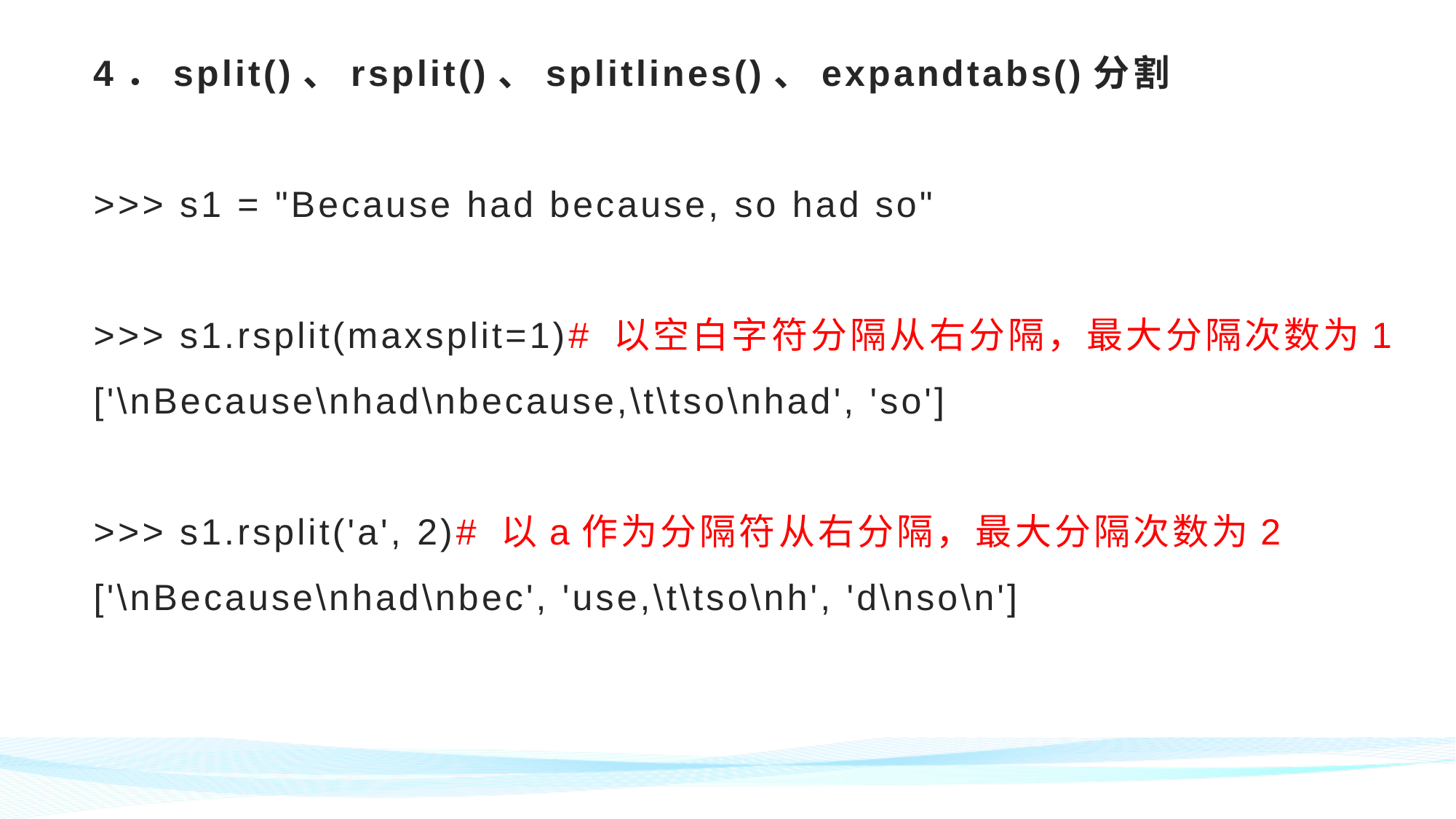

# 4．split()、rsplit()、splitlines()、expandtabs()分割 >>> s1 = "Because had because, so had so" >>> s1.rsplit(maxsplit=1)# 以空白字符分隔从右分隔，最大分隔次数为1 ['\nBecause\nhad\nbecause,\t\tso\nhad', 'so'] >>> s1.rsplit('a', 2)# 以a作为分隔符从右分隔，最大分隔次数为2 ['\nBecause\nhad\nbec', 'use,\t\tso\nh', 'd\nso\n']